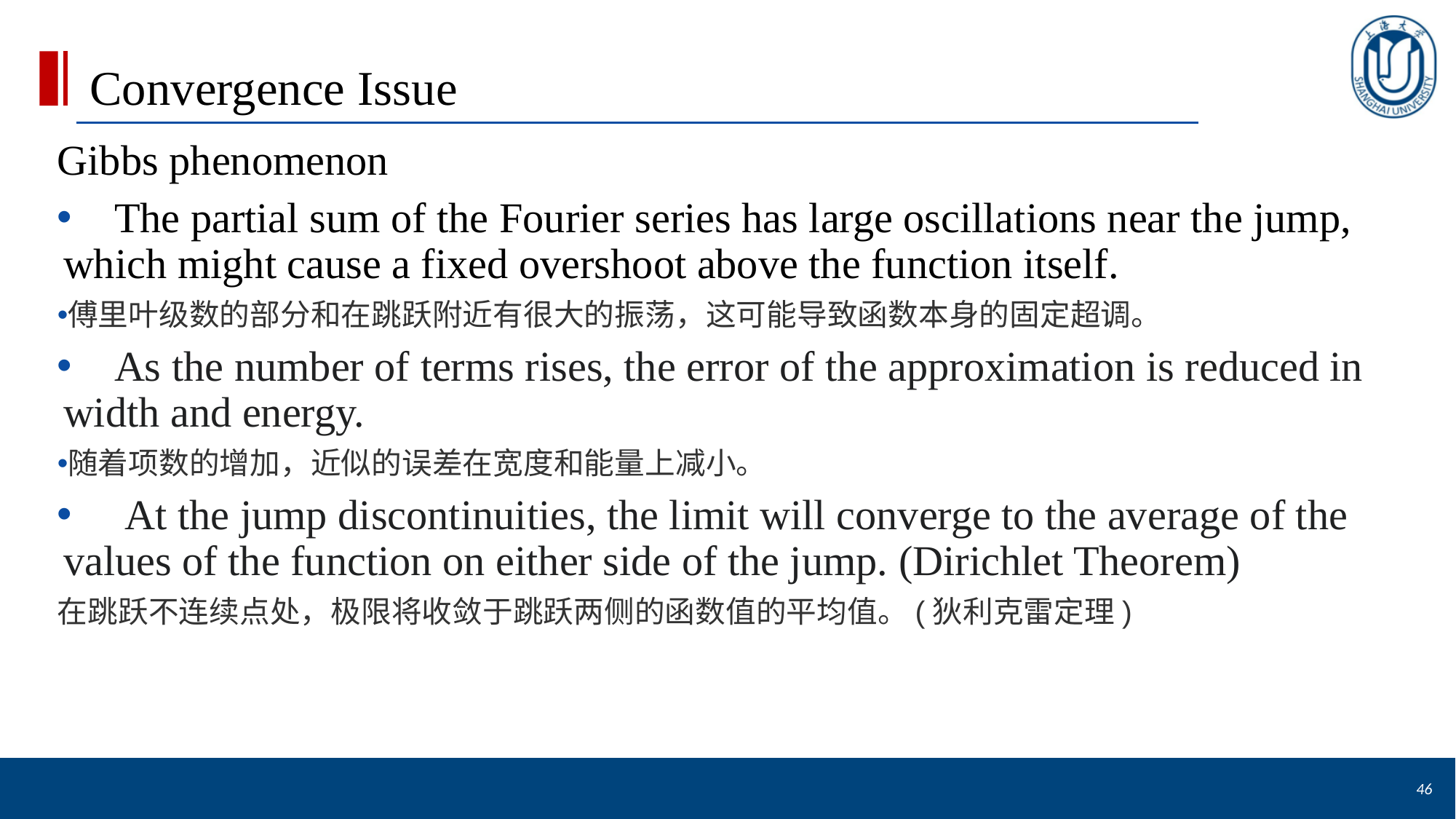

# Convergence Issue
Gibbs phenomenon
    The partial sum of the Fourier series has large oscillations near the jump, which might cause a fixed overshoot above the function itself.
傅里叶级数的部分和在跳跃附近有很大的振荡，这可能导致函数本身的固定超调。
    As the number of terms rises, the error of the approximation is reduced in width and energy.
随着项数的增加，近似的误差在宽度和能量上减小。
     At the jump discontinuities, the limit will converge to the average of the values of the function on either side of the jump. (Dirichlet Theorem)
在跳跃不连续点处，极限将收敛于跳跃两侧的函数值的平均值。(狄利克雷定理)

46